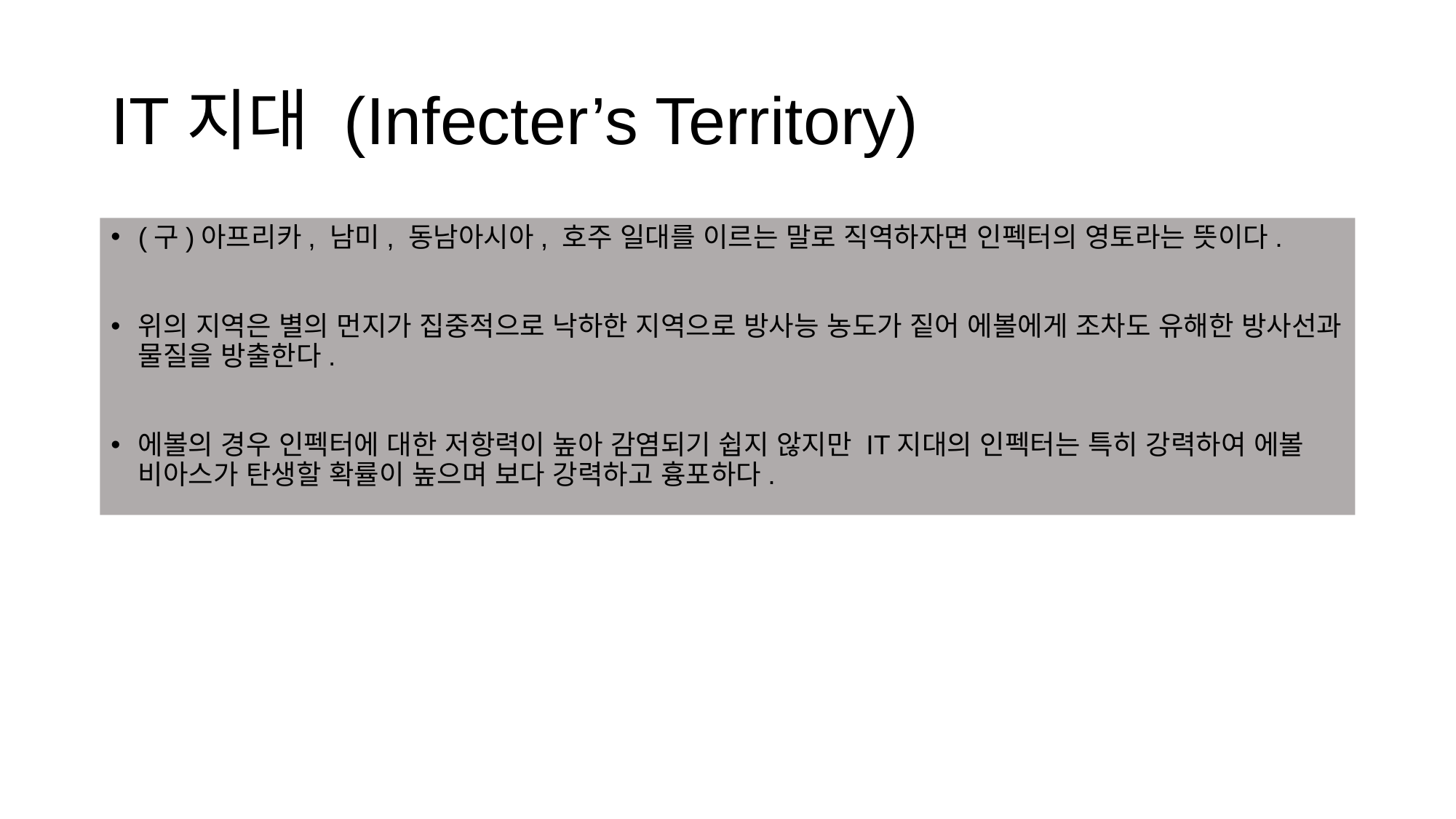

# IT지대 (Infecter’s Territory)
(구)아프리카, 남미, 동남아시아, 호주 일대를 이르는 말로 직역하자면 인펙터의 영토라는 뜻이다.

위의 지역은 별의 먼지가 집중적으로 낙하한 지역으로 방사능 농도가 짙어 에볼에게 조차도 유해한 방사선과 물질을 방출한다.

에볼의 경우 인펙터에 대한 저항력이 높아 감염되기 쉽지 않지만 IT지대의 인펙터는 특히 강력하여 에볼 비아스가 탄생할 확률이 높으며 보다 강력하고 흉포하다.